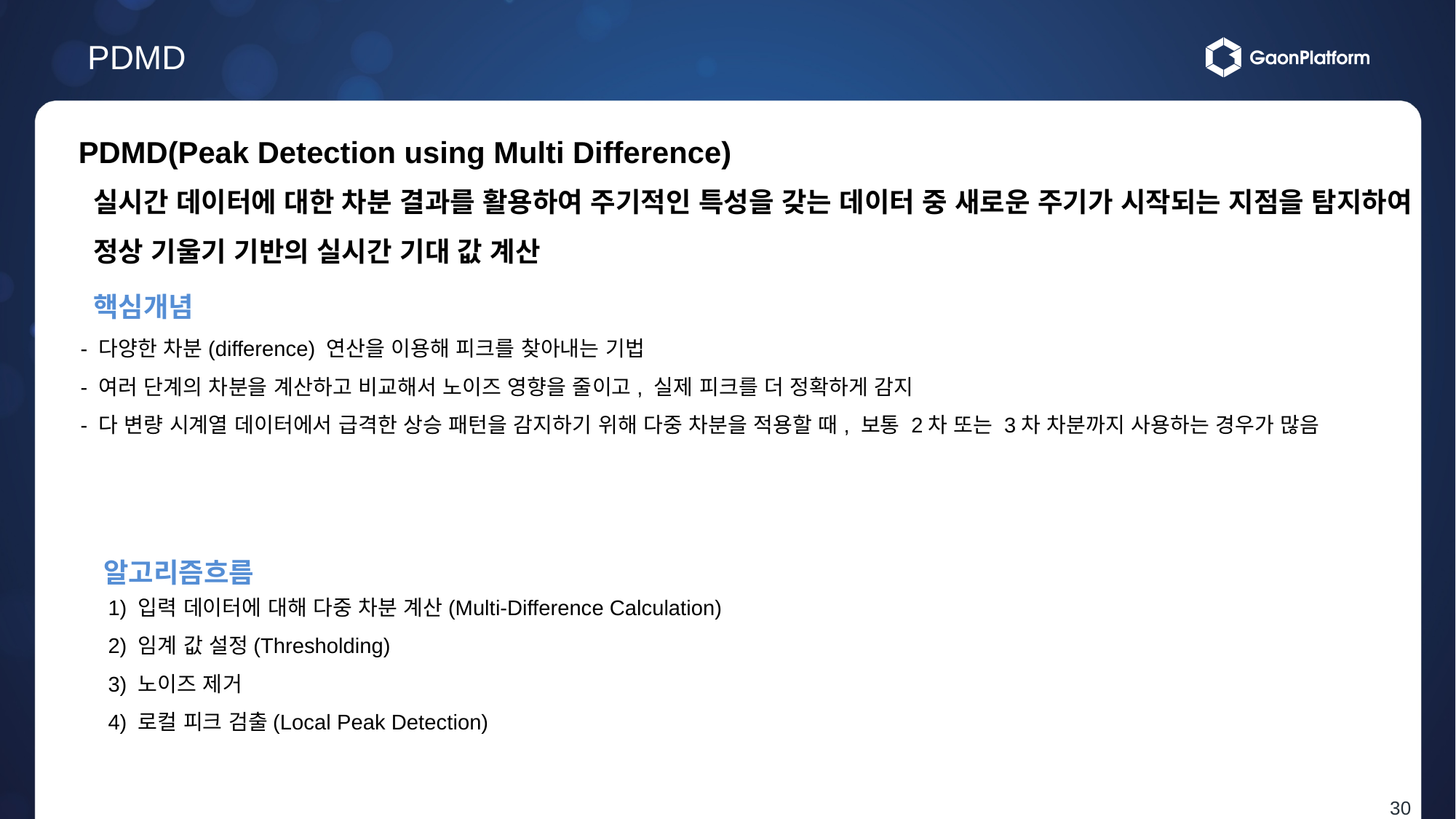

PDMD
PDMD(Peak Detection using Multi Difference)
실시간 데이터에 대한 차분 결과를 활용하여 주기적인 특성을 갖는 데이터 중 새로운 주기가 시작되는 지점을 탐지하여 정상 기울기 기반의 실시간 기대 값 계산
 핵심개념
- 다양한 차분(difference) 연산을 이용해 피크를 찾아내는 기법
- 여러 단계의 차분을 계산하고 비교해서 노이즈 영향을 줄이고, 실제 피크를 더 정확하게 감지
- 다 변량 시계열 데이터에서 급격한 상승 패턴을 감지하기 위해 다중 차분을 적용할 때, 보통 2차 또는 3차 차분까지 사용하는 경우가 많음
알고리즘흐름
1) 입력 데이터에 대해 다중 차분 계산(Multi-Difference Calculation)
2) 임계 값 설정(Thresholding)
3) 노이즈 제거
4) 로컬 피크 검출(Local Peak Detection)
30